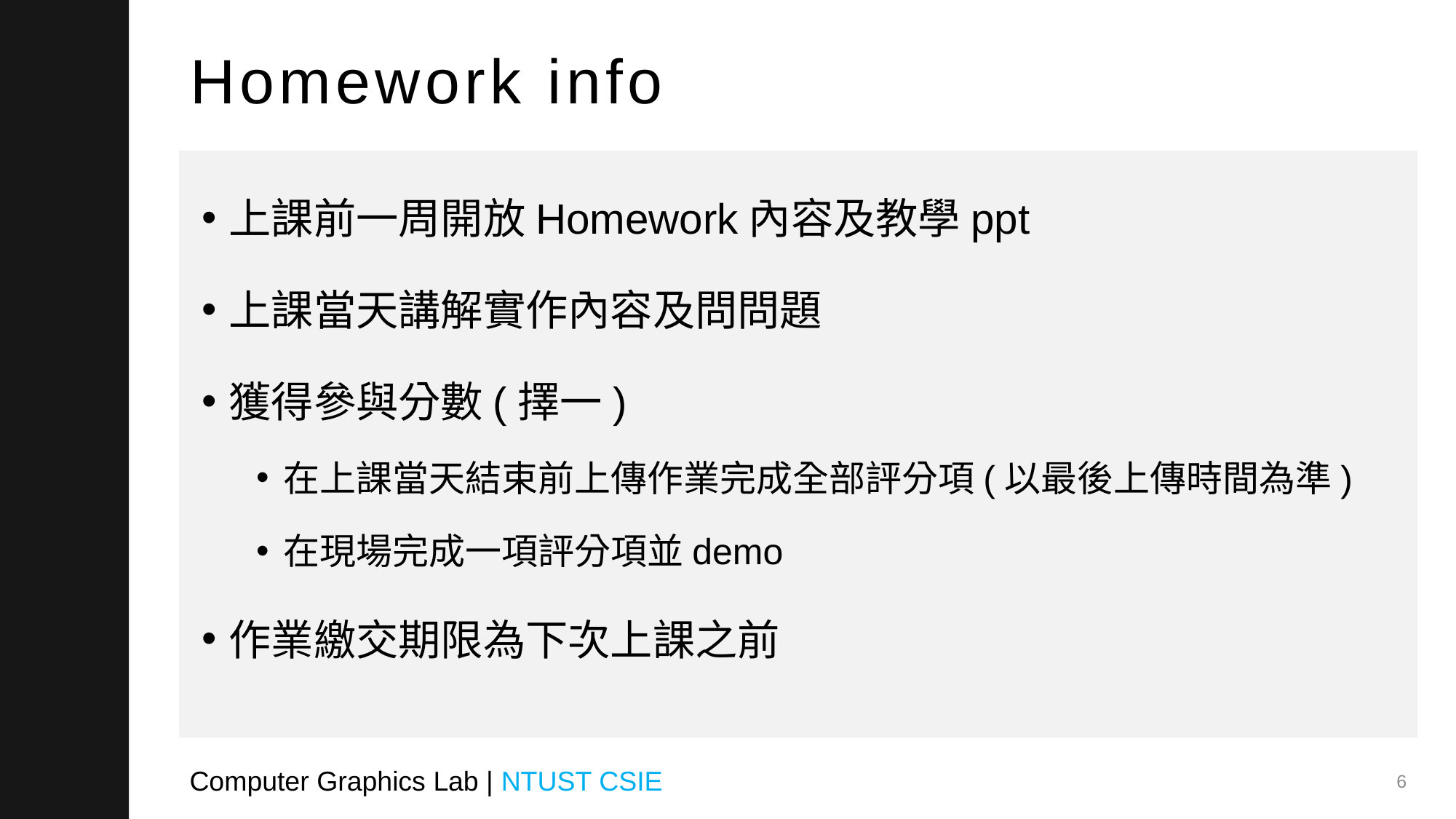

# Homework info
上課前一周開放Homework內容及教學ppt
上課當天講解實作內容及問問題
獲得參與分數(擇一)
在上課當天結束前上傳作業完成全部評分項(以最後上傳時間為準)
在現場完成一項評分項並demo
作業繳交期限為下次上課之前